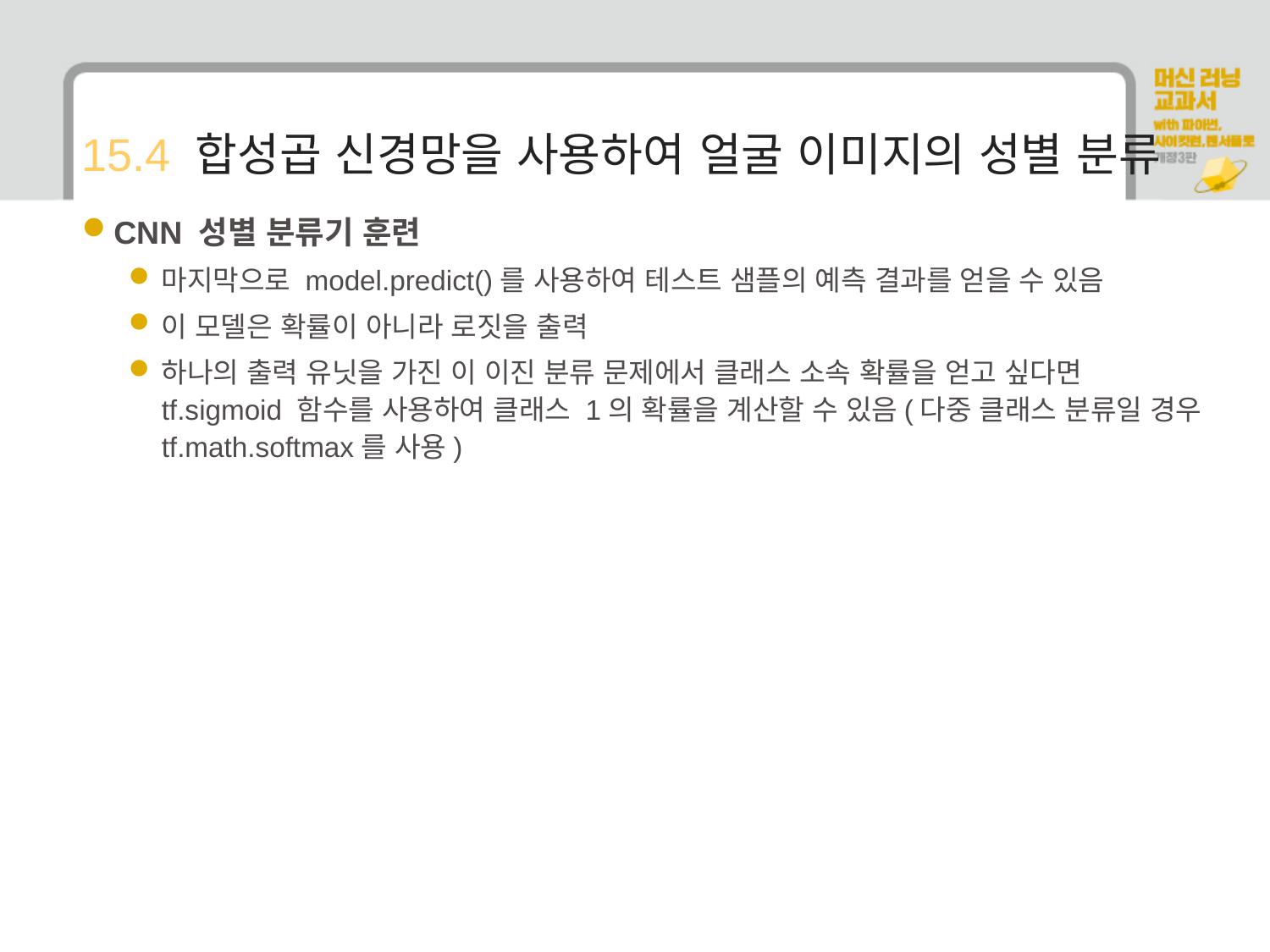

# 15.4 합성곱 신경망을 사용하여 얼굴 이미지의 성별 분류
CNN 성별 분류기 훈련
마지막으로 model.predict()를 사용하여 테스트 샘플의 예측 결과를 얻을 수 있음
이 모델은 확률이 아니라 로짓을 출력
하나의 출력 유닛을 가진 이 이진 분류 문제에서 클래스 소속 확률을 얻고 싶다면 tf.sigmoid 함수를 사용하여 클래스 1의 확률을 계산할 수 있음(다중 클래스 분류일 경우 tf.math.softmax를 사용)